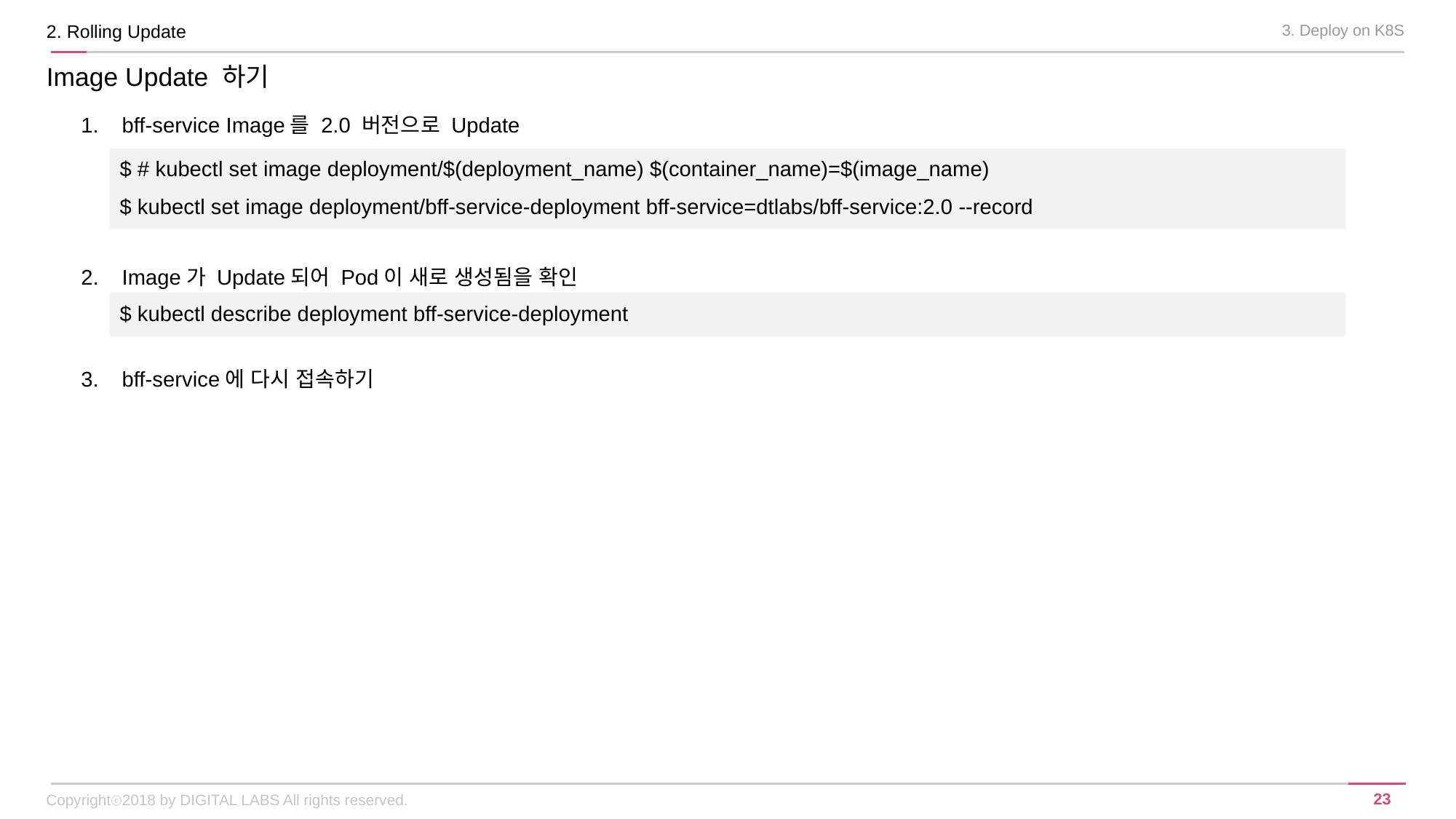

2. Rolling Update
3. Deploy on K8S
Image Update 하기
bff-service Image를 2.0 버전으로 Update

Image가 Update되어 Pod이 새로 생성됨을 확인

bff-service에 다시 접속하기
$ # kubectl set image deployment/$(deployment_name) $(container_name)=$(image_name)
$ kubectl set image deployment/bff-service-deployment bff-service=dtlabs/bff-service:2.0 --record
$ kubectl describe deployment bff-service-deployment
Copyrightⓒ2018 by DIGITAL LABS All rights reserved.